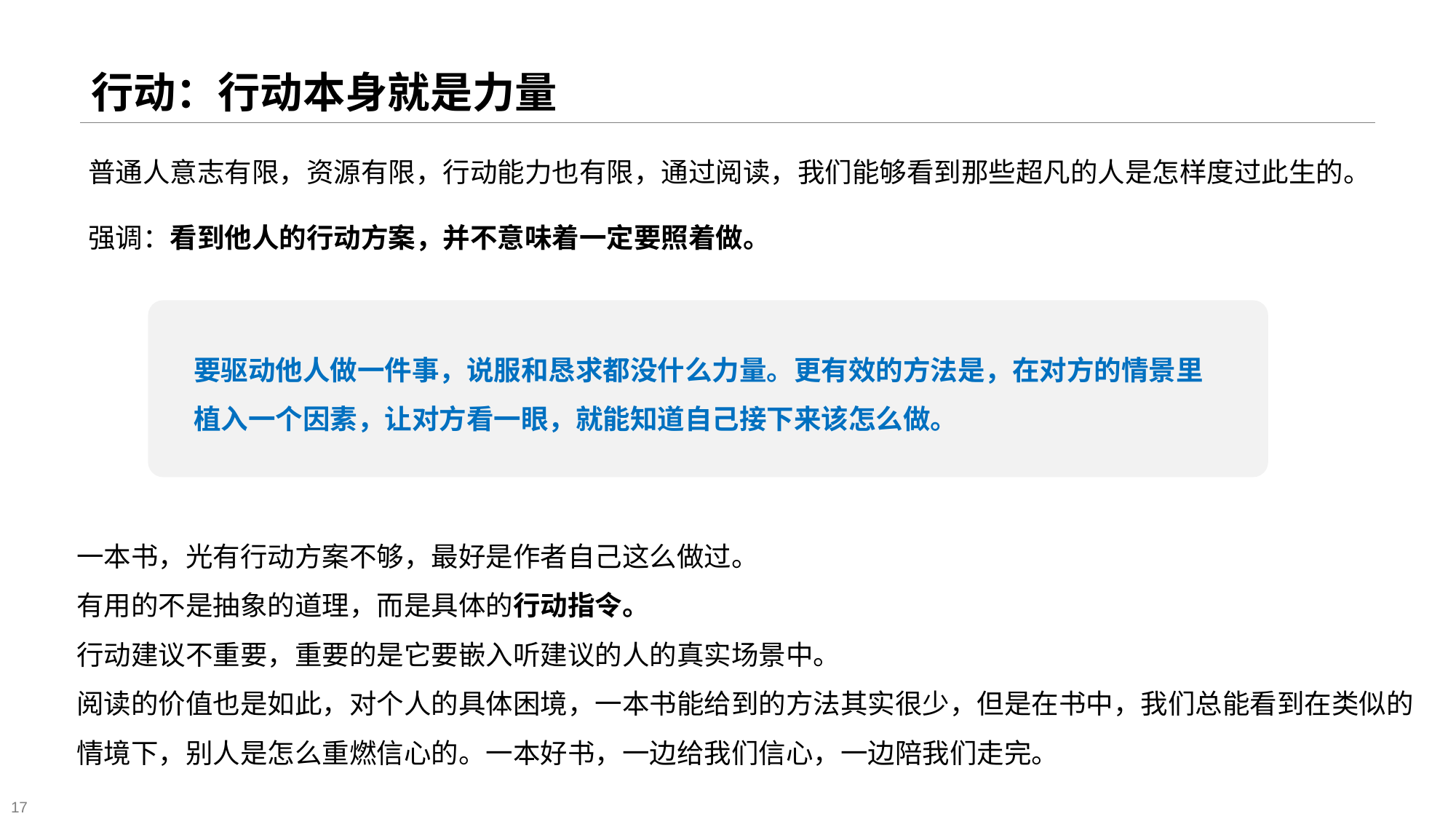

# 行动：行动本身就是力量
普通人意志有限，资源有限，行动能力也有限，通过阅读，我们能够看到那些超凡的人是怎样度过此生的。

强调：看到他人的行动方案，并不意味着一定要照着做。

要驱动他人做一件事，说服和恳求都没什么力量。更有效的方法是，在对方的情景里植入一个因素，让对方看一眼，就能知道自己接下来该怎么做。
一本书，光有行动方案不够，最好是作者自己这么做过。
有用的不是抽象的道理，而是具体的行动指令。
行动建议不重要，重要的是它要嵌入听建议的人的真实场景中。
阅读的价值也是如此，对个人的具体困境，一本书能给到的方法其实很少，但是在书中，我们总能看到在类似的
情境下，别人是怎么重燃信心的。一本好书，一边给我们信心，一边陪我们走完。